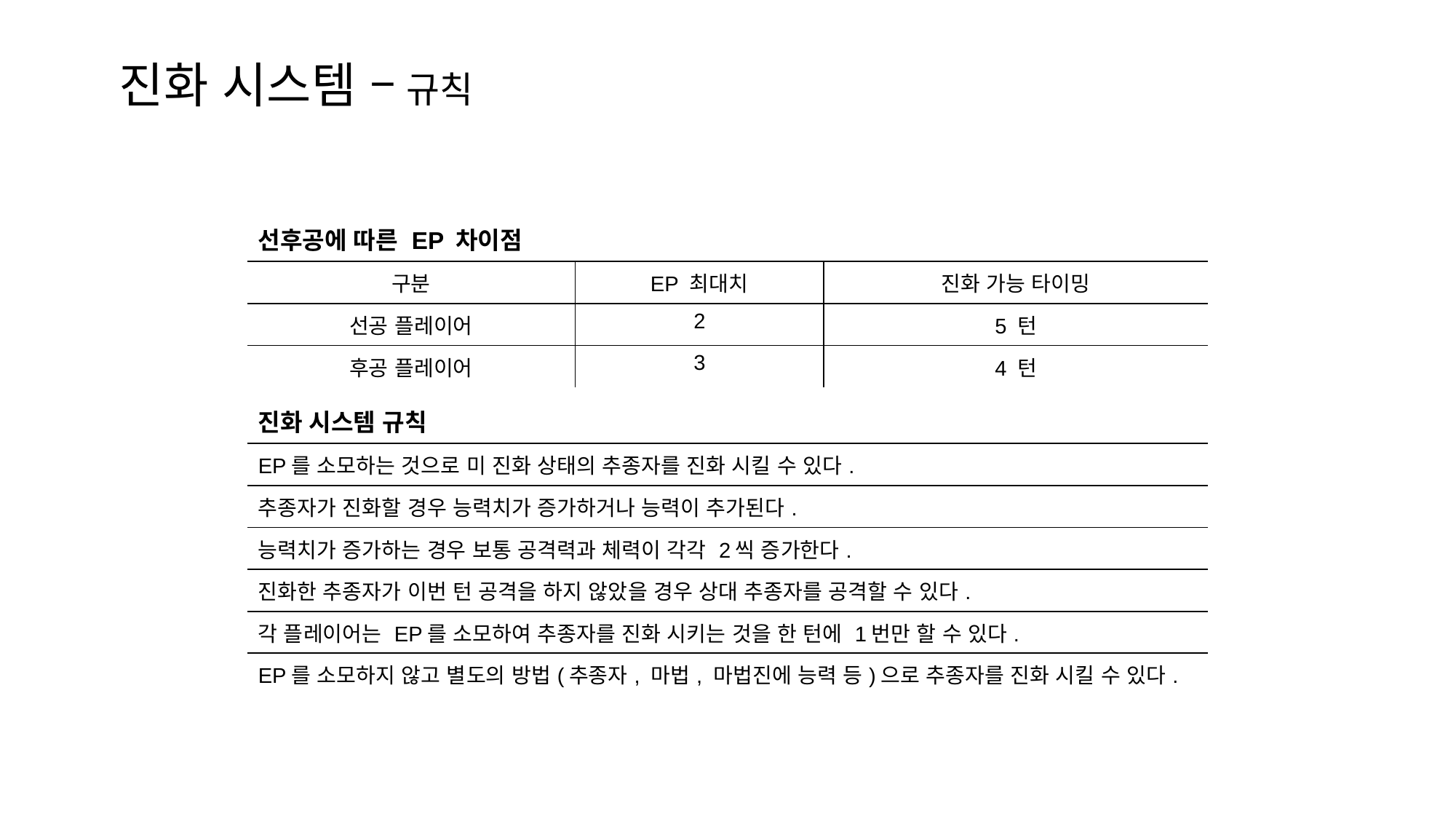

진화 시스템 – 규칙
| 선후공에 따른 EP 차이점 |  |  |
| --- | --- | --- |
| 구분 | EP 최대치 | 진화 가능 타이밍 |
| 선공 플레이어 | 2 | 5 턴 |
| 후공 플레이어 | 3 | 4 턴 |
| 진화 시스템 규칙 |
| --- |
| EP를 소모하는 것으로 미 진화 상태의 추종자를 진화 시킬 수 있다. |
| 추종자가 진화할 경우 능력치가 증가하거나 능력이 추가된다. |
| 능력치가 증가하는 경우 보통 공격력과 체력이 각각 2씩 증가한다. |
| 진화한 추종자가 이번 턴 공격을 하지 않았을 경우 상대 추종자를 공격할 수 있다. |
| 각 플레이어는 EP를 소모하여 추종자를 진화 시키는 것을 한 턴에 1번만 할 수 있다. |
| EP를 소모하지 않고 별도의 방법(추종자, 마법, 마법진에 능력 등)으로 추종자를 진화 시킬 수 있다. |